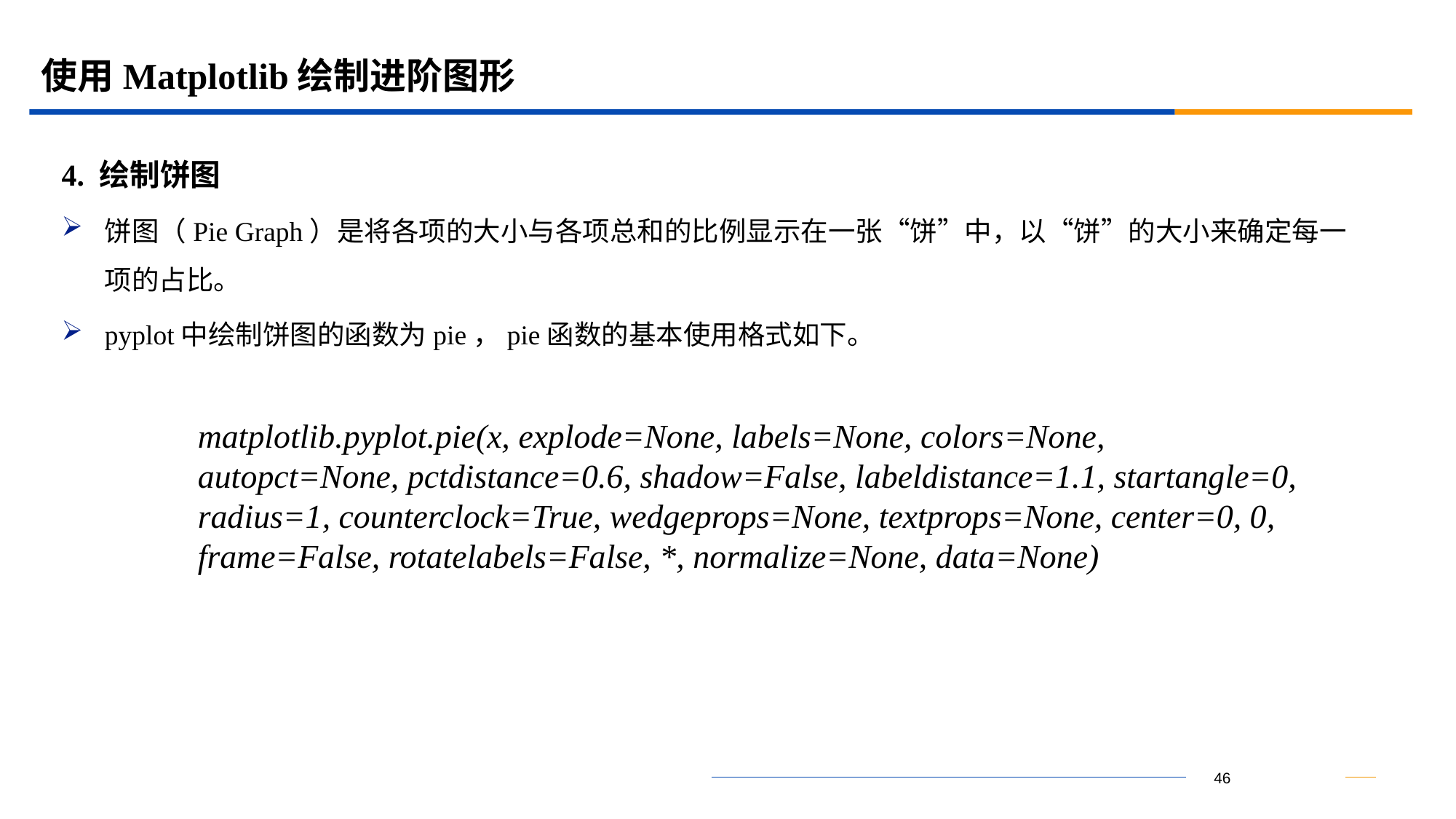

# 使用Matplotlib绘制进阶图形
4. 绘制饼图
饼图（Pie Graph）是将各项的大小与各项总和的比例显示在一张“饼”中，以“饼”的大小来确定每一项的占比。
pyplot中绘制饼图的函数为pie，pie函数的基本使用格式如下。

matplotlib.pyplot.pie(x, explode=None, labels=None, colors=None, autopct=None, pctdistance=0.6, shadow=False, labeldistance=1.1, startangle=0, radius=1, counterclock=True, wedgeprops=None, textprops=None, center=0, 0, frame=False, rotatelabels=False, *, normalize=None, data=None)